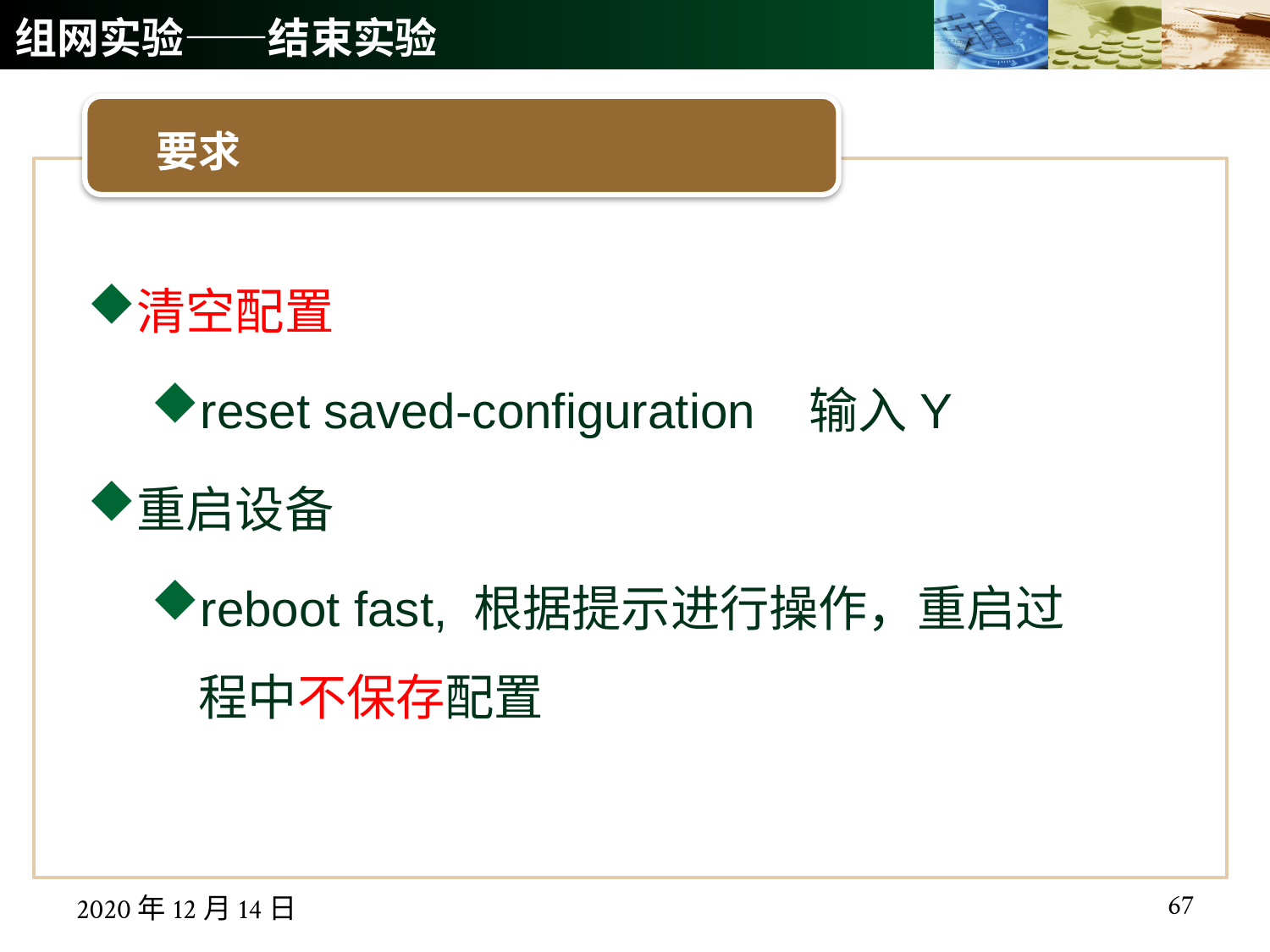

# 组网实验——结束实验

要求

清空配置
reset saved-configuration   输入Y
重启设备
reboot fast, 根据提示进行操作，重启过程中不保存配置
67
2020年12月14日